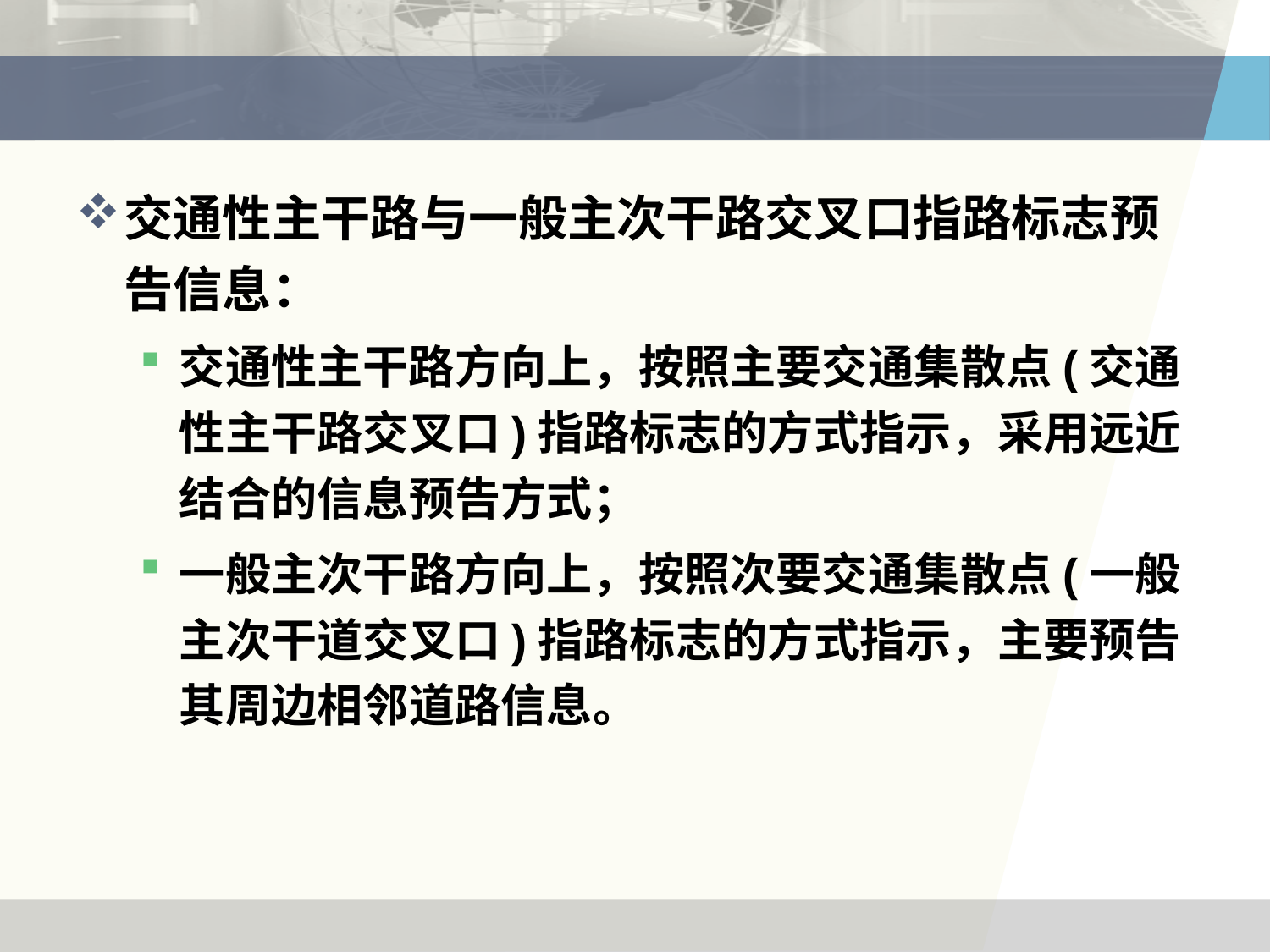

#
交通性主干路与一般主次干路交叉口指路标志预告信息：
交通性主干路方向上，按照主要交通集散点(交通性主干路交叉口)指路标志的方式指示，采用远近结合的信息预告方式；
一般主次干路方向上，按照次要交通集散点(一般主次干道交叉口)指路标志的方式指示，主要预告其周边相邻道路信息。